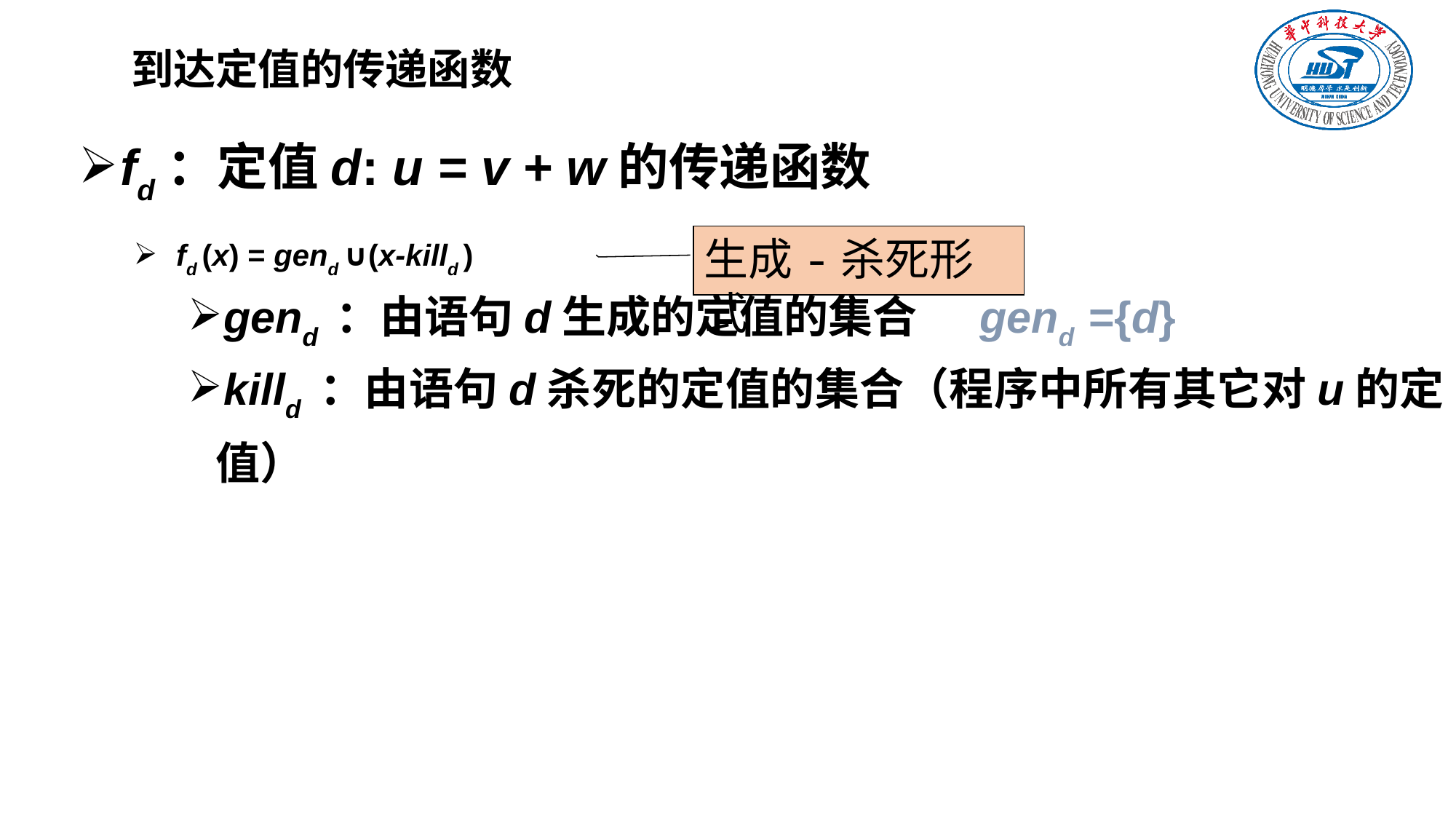

# 到达定值的传递函数
fd：定值d: u = v + w的传递函数
fd (x) = gend ∪(x-killd )
gend ：由语句d生成的定值的集合	gend  ={d}
killd ：由语句d杀死的定值的集合（程序中所有其它对u的定值）

生成-杀死形式